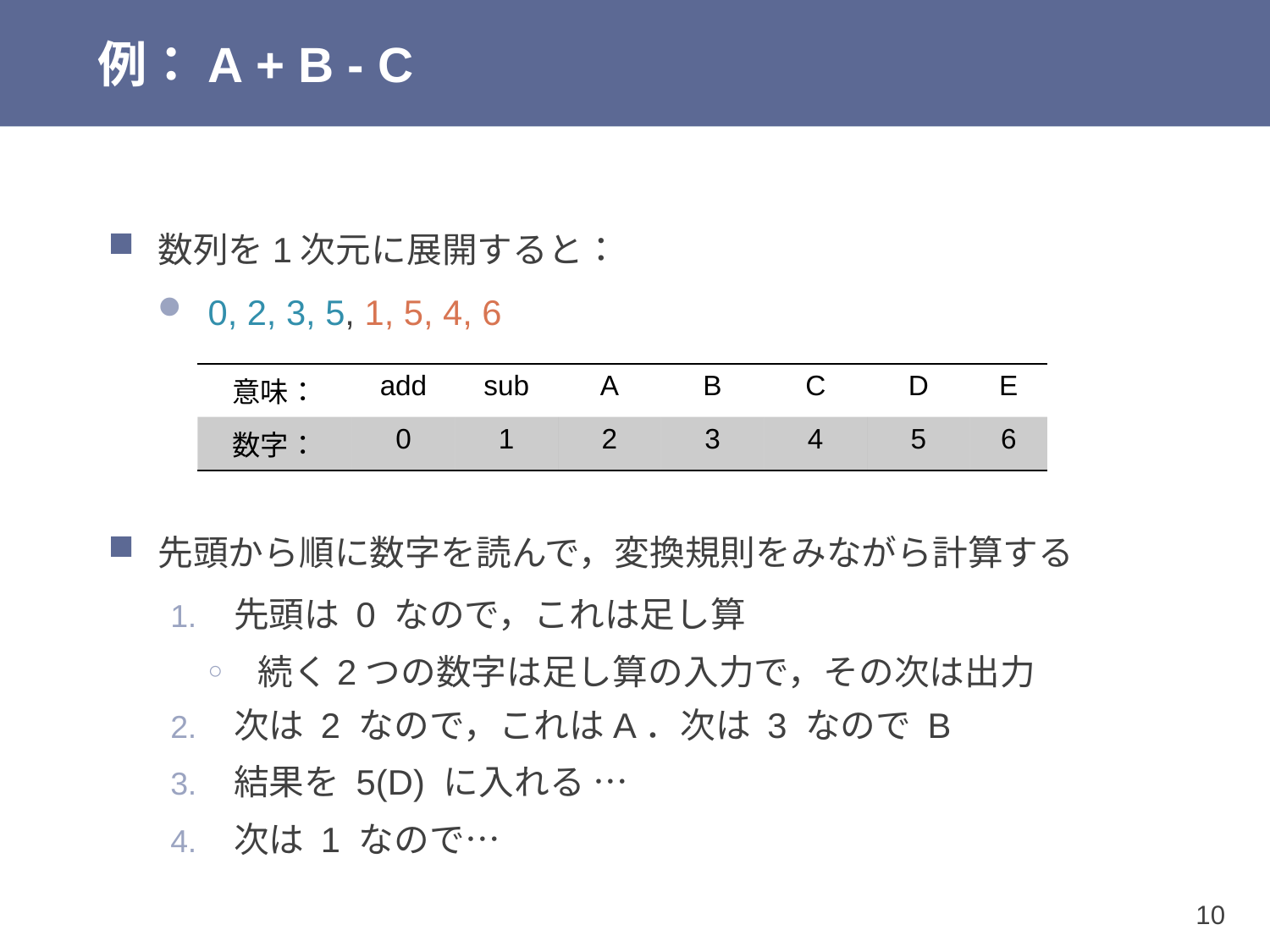

# 例：A + B - C
数列を1次元に展開すると：
0, 2, 3, 5, 1, 5, 4, 6

先頭から順に数字を読んで，変換規則をみながら計算する
先頭は 0 なので，これは足し算
続く2つの数字は足し算の入力で，その次は出力
次は 2 なので，これはA．次は 3 なので B
結果を 5(D) に入れる …
次は 1 なので…
| 意味： | add | sub | A | B | C | D | E |
| --- | --- | --- | --- | --- | --- | --- | --- |
| 数字： | 0 | 1 | 2 | 3 | 4 | 5 | 6 |